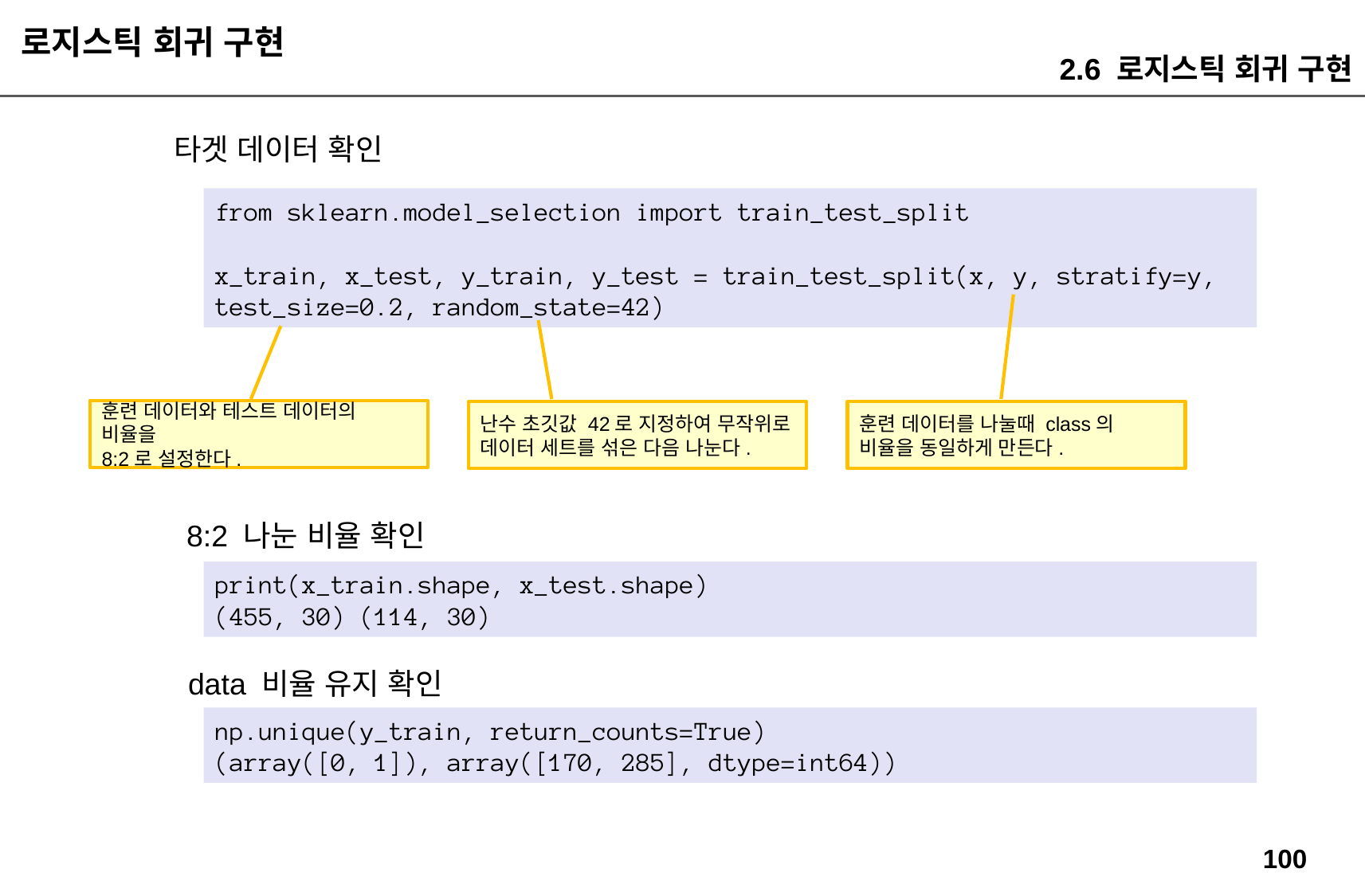

로지스틱 회귀 구현
2.6 로지스틱 회귀 구현
타겟 데이터 확인
from sklearn.model_selection import train_test_split

x_train, x_test, y_train, y_test = train_test_split(x, y, stratify=y,
test_size=0.2, random_state=42)
훈련 데이터와 테스트 데이터의 비율을
8:2로 설정한다.
난수 초깃값 42로 지정하여 무작위로 데이터 세트를 섞은 다음 나눈다.
훈련 데이터를 나눌때 class의 비율을 동일하게 만든다.
8:2 나눈 비율 확인
print(x_train.shape, x_test.shape)
(455, 30) (114, 30)
data 비율 유지 확인
np.unique(y_train, return_counts=True)
(array([0, 1]), array([170, 285], dtype=int64))